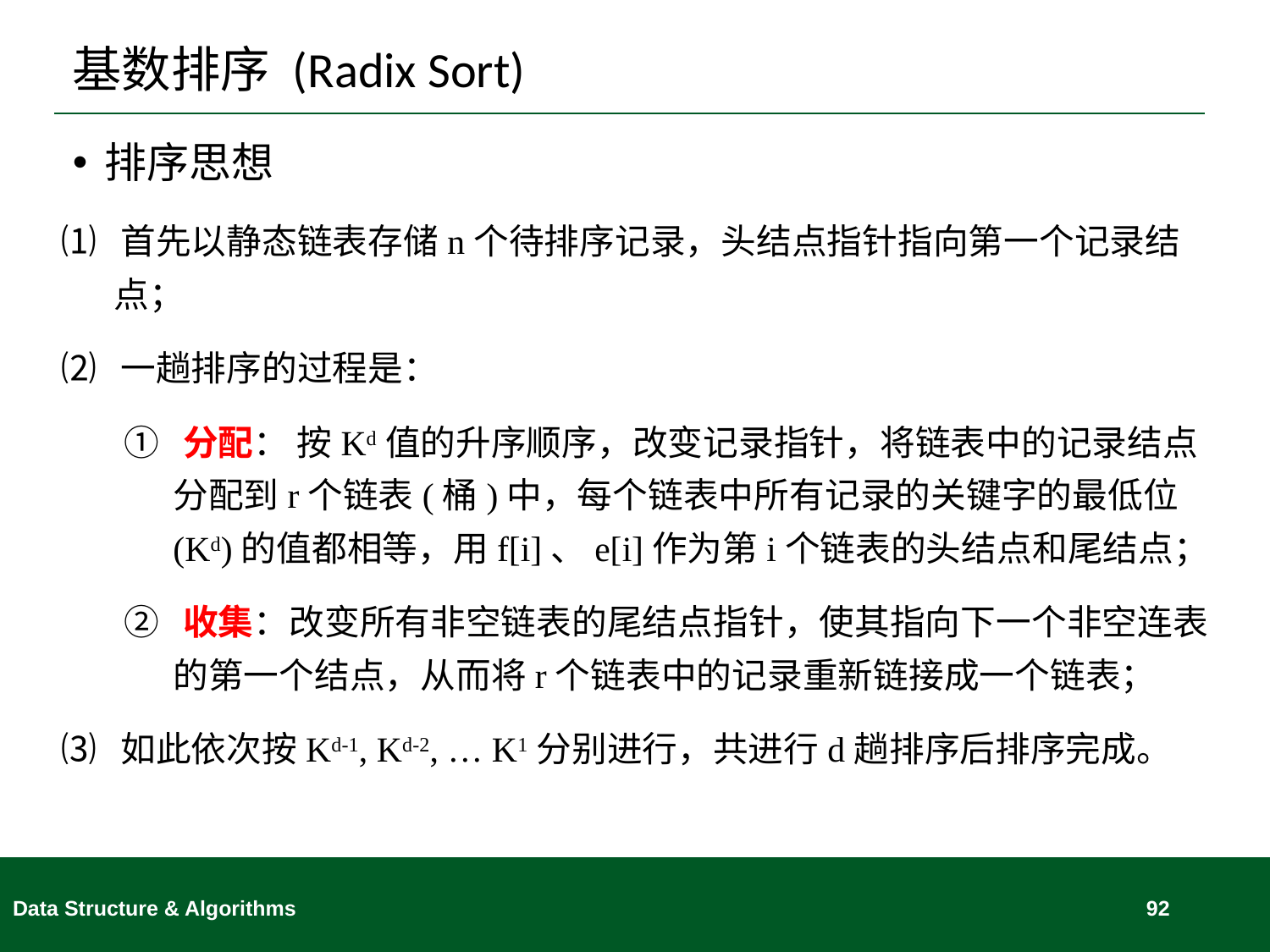

# 基数排序 (Radix Sort)
排序思想
⑴  首先以静态链表存储n个待排序记录，头结点指针指向第一个记录结点；
⑵  一趟排序的过程是：
①  分配： 按Kd值的升序顺序，改变记录指针，将链表中的记录结点分配到r个链表(桶)中，每个链表中所有记录的关键字的最低位(Kd)的值都相等，用f[i]、e[i]作为第i个链表的头结点和尾结点；
②  收集：改变所有非空链表的尾结点指针，使其指向下一个非空连表的第一个结点，从而将r个链表中的记录重新链接成一个链表；
⑶  如此依次按Kd-1, Kd-2, … K1分别进行，共进行d趟排序后排序完成。
Data Structure & Algorithms
92